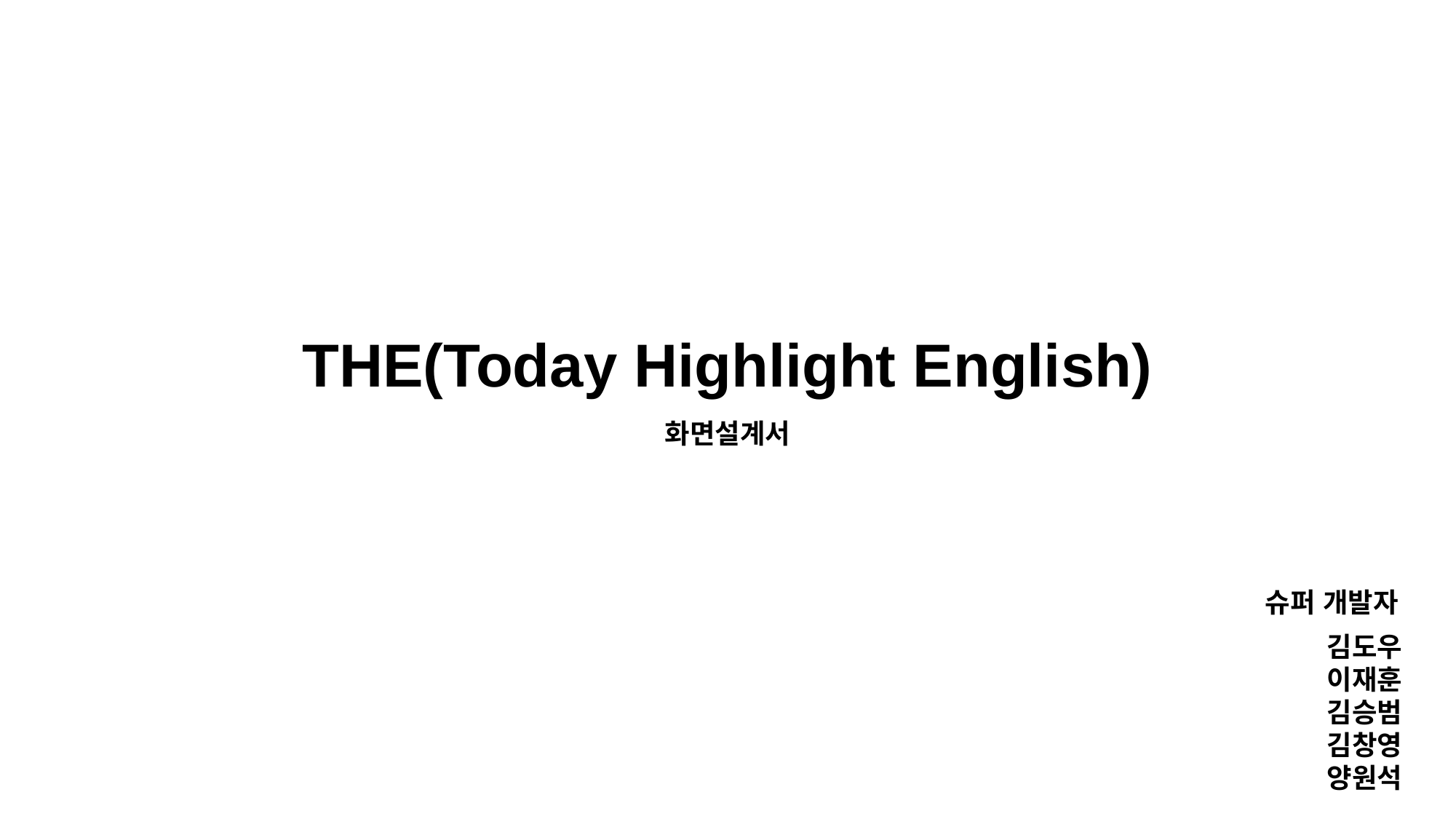

THE(Today Highlight English)

화면설계서
슈퍼 개발자
김도우
이재훈
김승범
김창영
양원석